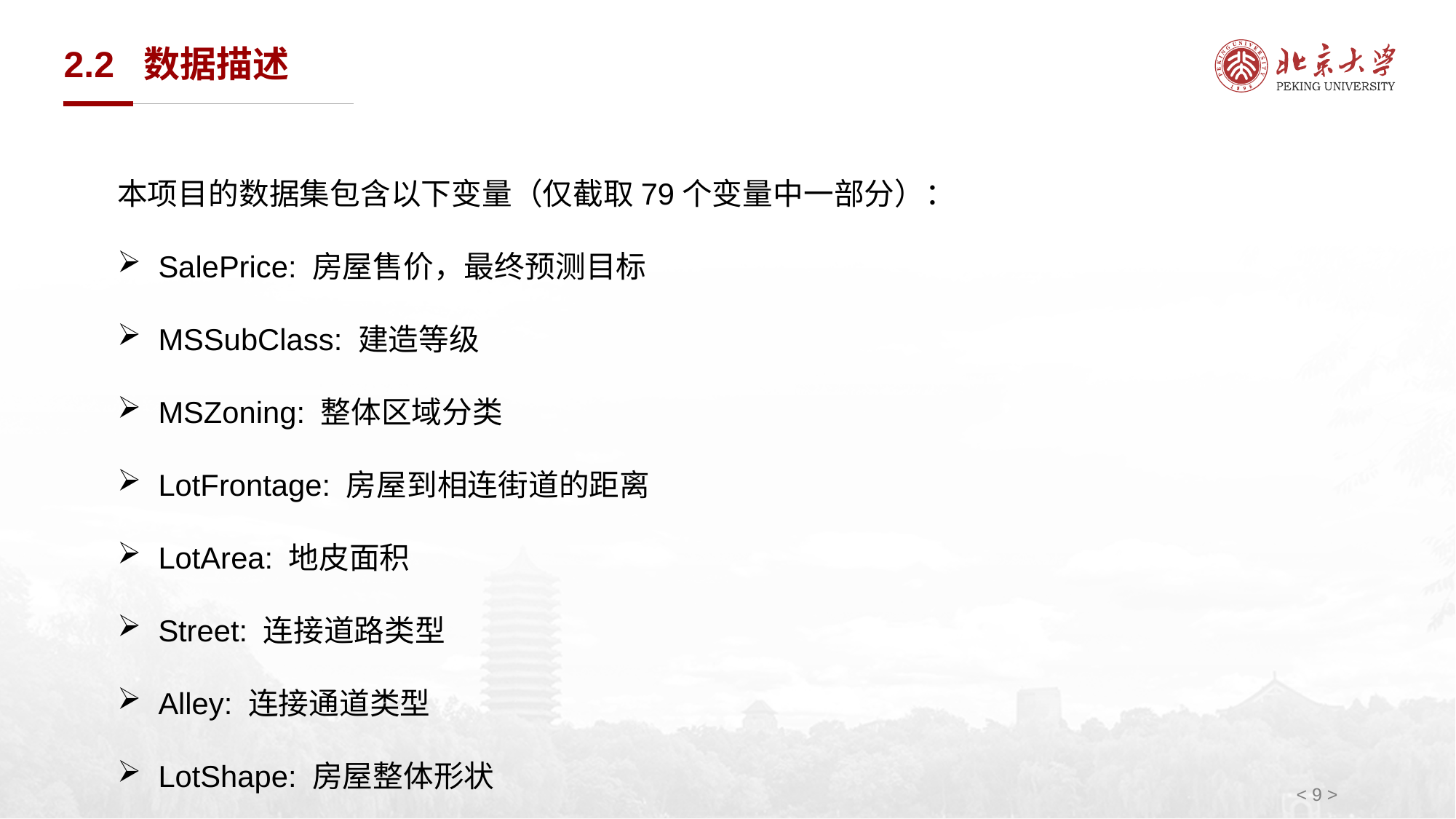

# 2.2  数据描述
本项目的数据集包含以下变量（仅截取79个变量中一部分）：
SalePrice: 房屋售价，最终预测目标
MSSubClass: 建造等级
MSZoning: 整体区域分类
LotFrontage: 房屋到相连街道的距离
LotArea: 地皮面积
Street: 连接道路类型
Alley: 连接通道类型
LotShape: 房屋整体形状
< 9 >